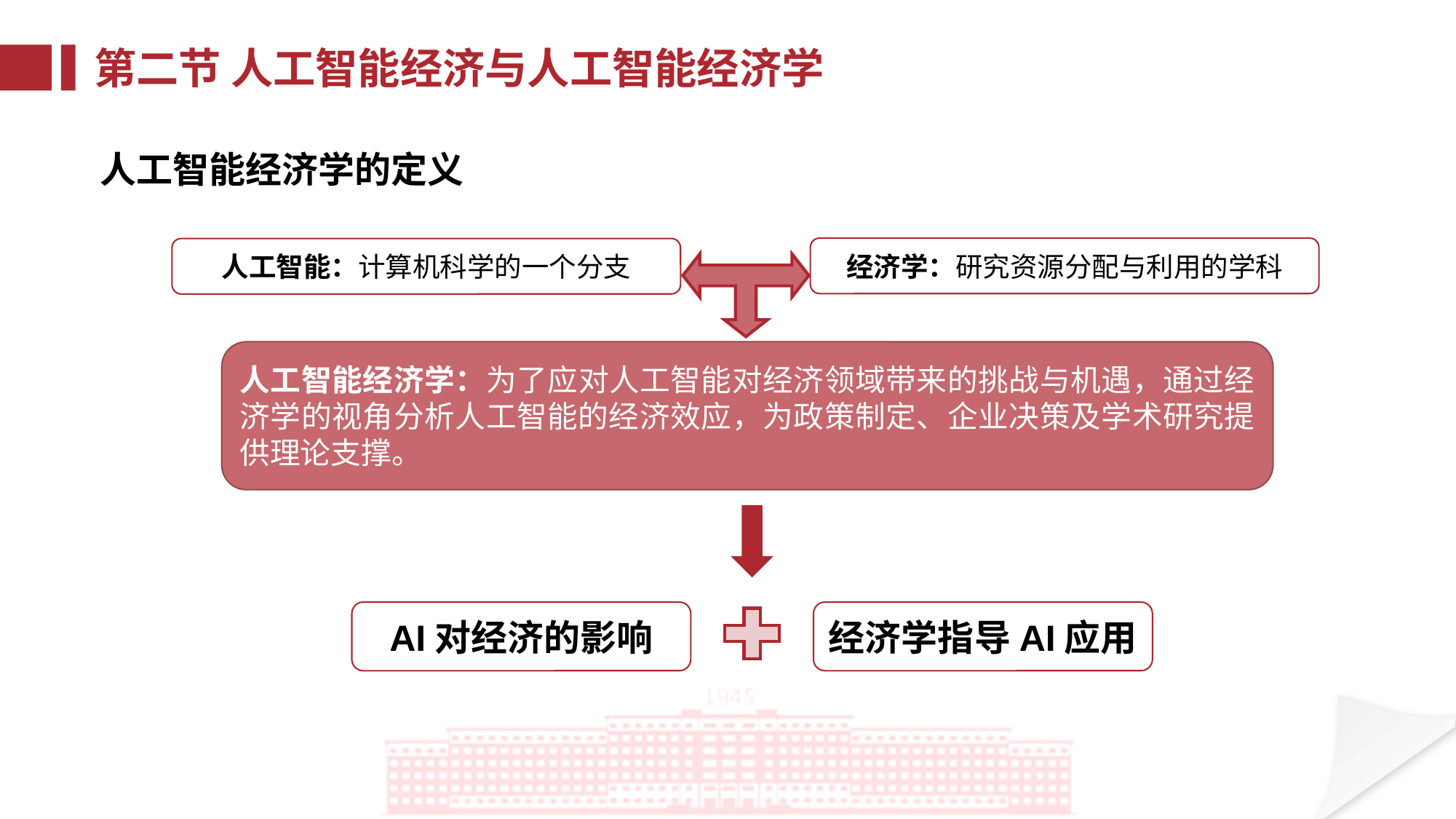

第二节 人工智能经济与人工智能经济学

人工智能经济学的定义
经济学：研究资源分配与利用的学科
人工智能：计算机科学的一个分支

人工智能经济学：为了应对人工智能对经济领域带来的挑战与机遇，通过经济学的视角分析人工智能的经济效应，为政策制定、企业决策及学术研究提供理论支撑。

AI对经济的影响
经济学指导AI应用